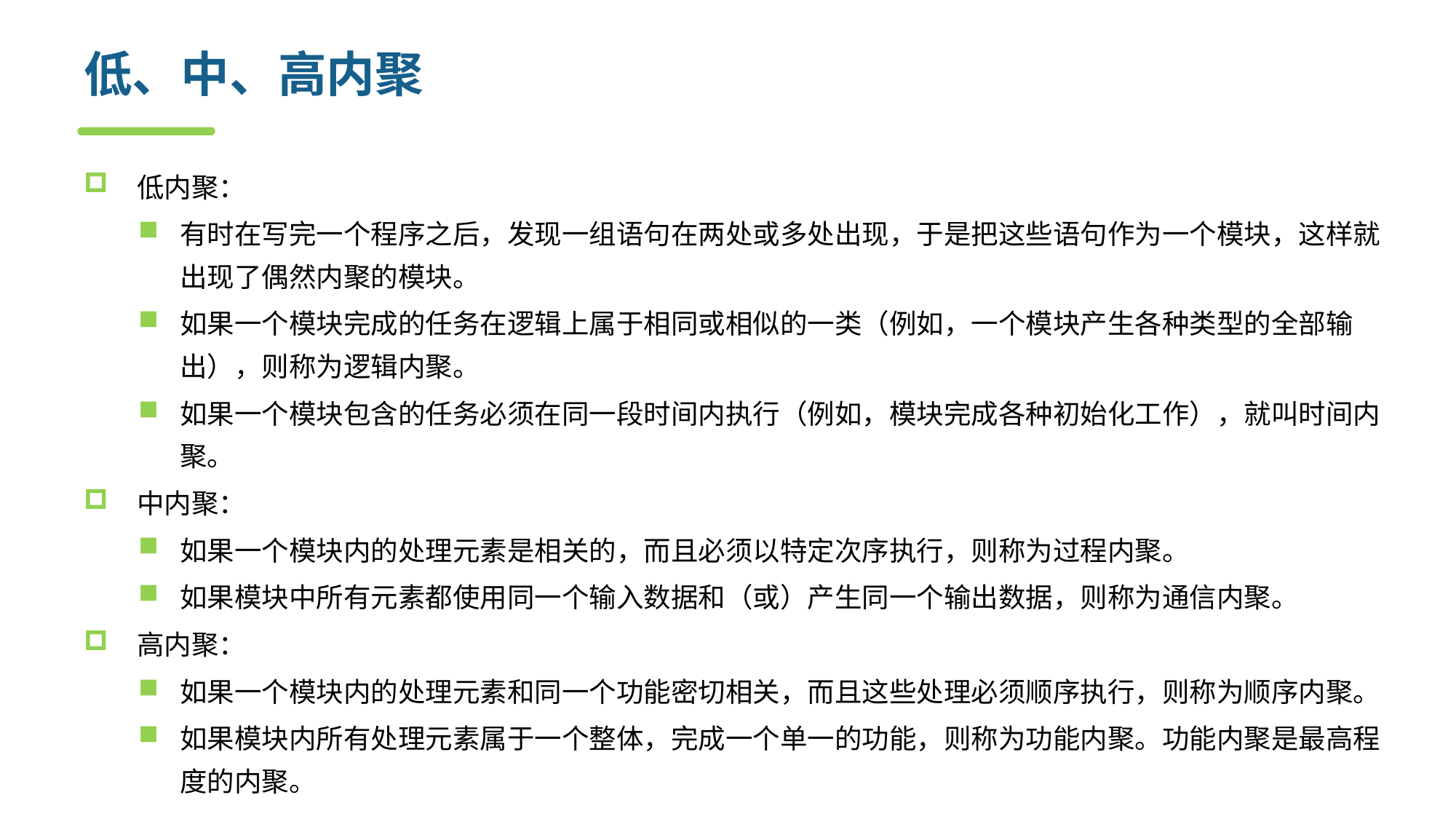

# 低、中、高内聚
低内聚：
有时在写完一个程序之后，发现一组语句在两处或多处出现，于是把这些语句作为一个模块，这样就出现了偶然内聚的模块。
如果一个模块完成的任务在逻辑上属于相同或相似的一类（例如，一个模块产生各种类型的全部输出），则称为逻辑内聚。
如果一个模块包含的任务必须在同一段时间内执行（例如，模块完成各种初始化工作），就叫时间内聚。
中内聚：
如果一个模块内的处理元素是相关的，而且必须以特定次序执行，则称为过程内聚。
如果模块中所有元素都使用同一个输入数据和（或）产生同一个输出数据，则称为通信内聚。
高内聚：
如果一个模块内的处理元素和同一个功能密切相关，而且这些处理必须顺序执行，则称为顺序内聚。
如果模块内所有处理元素属于一个整体，完成一个单一的功能，则称为功能内聚。功能内聚是最高程度的内聚。

18